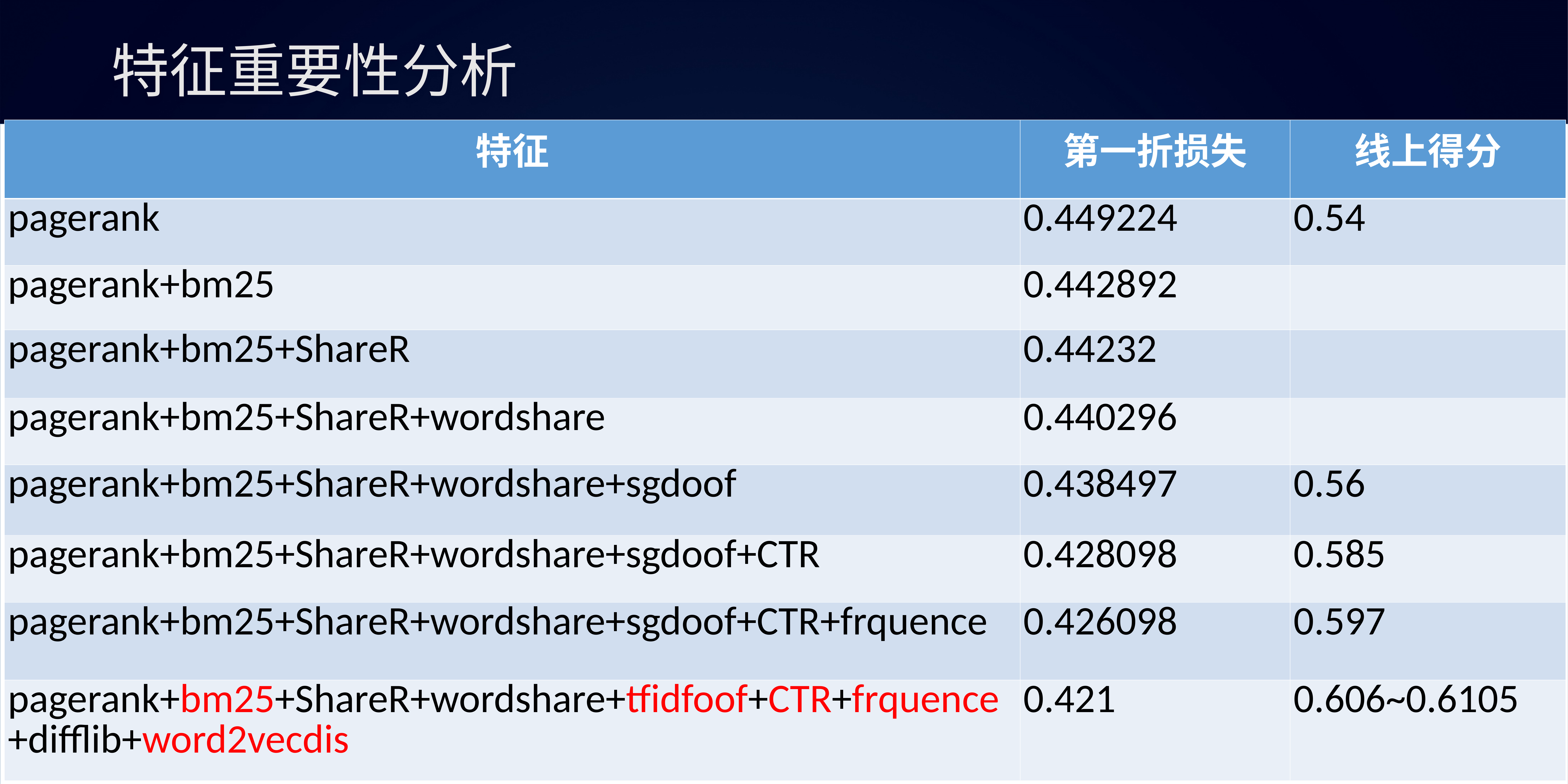

# 特征重要性分析
| 特征 | 第一折损失 | 线上得分 |
| --- | --- | --- |
| pagerank | 0.449224 | 0.54 |
| pagerank+bm25 | 0.442892 |  |
| pagerank+bm25+ShareR | 0.44232 |  |
| pagerank+bm25+ShareR+wordshare | 0.440296 |  |
| pagerank+bm25+ShareR+wordshare+sgdoof | 0.438497 | 0.56 |
| pagerank+bm25+ShareR+wordshare+sgdoof+CTR | 0.428098 | 0.585 |
| pagerank+bm25+ShareR+wordshare+sgdoof+CTR+frquence | 0.426098 | 0.597 |
| pagerank+bm25+ShareR+wordshare+tfidfoof+CTR+frquence+difflib+word2vecdis | 0.421 | 0.606~0.6105 |